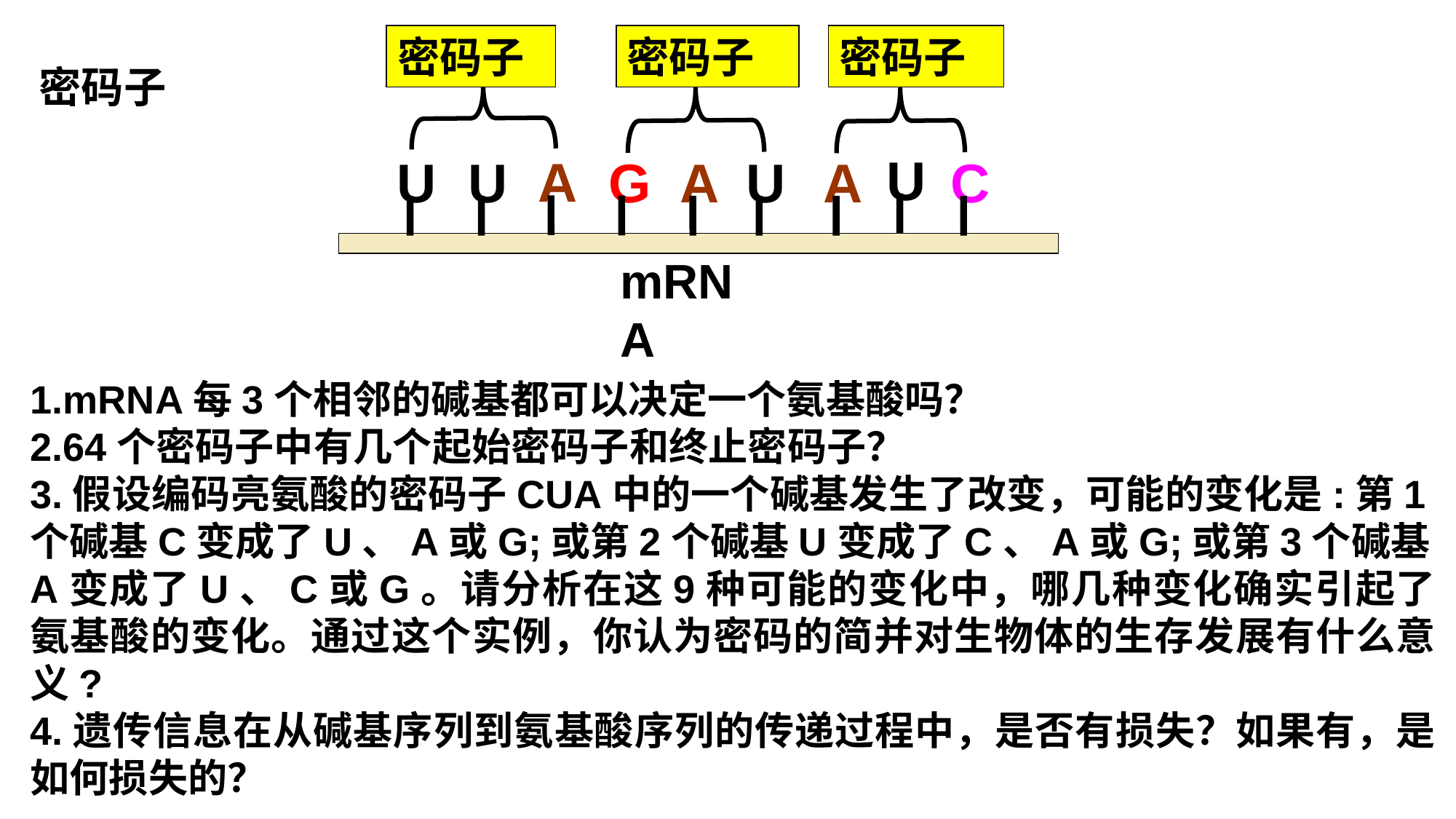

密码子
密码子
密码子

U

A

U

G

A

U

U

A

C

mRNA
密码子
1.mRNA每3个相邻的碱基都可以决定一个氨基酸吗？
2.64个密码子中有几个起始密码子和终止密码子？
3.假设编码亮氨酸的密码子CUA中的一个碱基发生了改变，可能的变化是:第1个碱基C变成了U、A或G;或第2个碱基U变成了C、A或G;或第3个碱基A变成了U、C或G。请分析在这9种可能的变化中，哪几种变化确实引起了氨基酸的变化。通过这个实例，你认为密码的简并对生物体的生存发展有什么意义?
4.遗传信息在从碱基序列到氨基酸序列的传递过程中，是否有损失？如果有，是如何损失的？